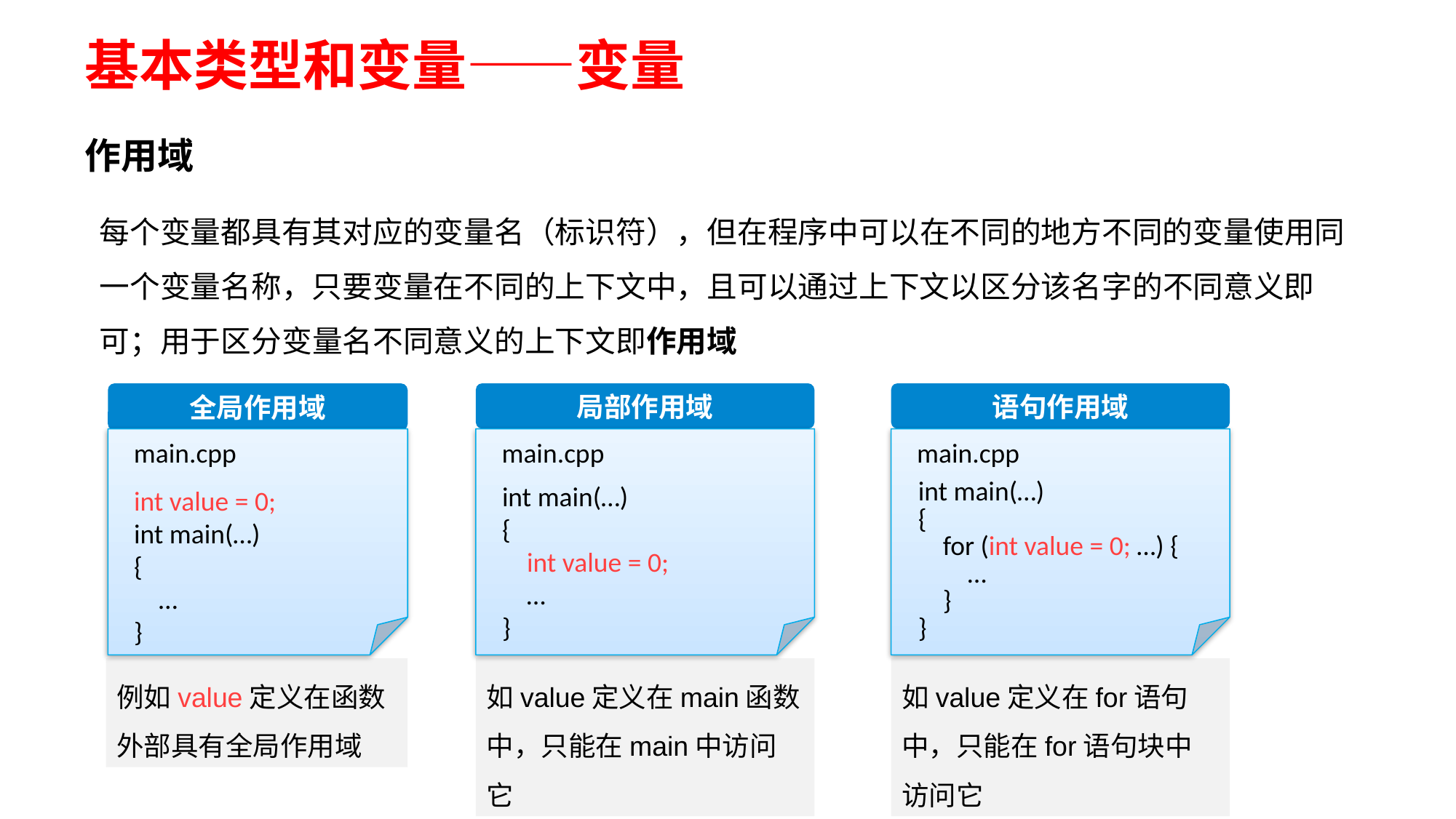

# 基本类型和变量——变量
作用域
每个变量都具有其对应的变量名（标识符），但在程序中可以在不同的地方不同的变量使用同一个变量名称，只要变量在不同的上下文中，且可以通过上下文以区分该名字的不同意义即可；用于区分变量名不同意义的上下文即作用域
局部作用域

main.cpp
int main(…)
{
    int value = 0;
    …
}
如value定义在main函数中，只能在main中访问它
语句作用域

main.cpp
int main(…)
{
    for (int value = 0; …) {
        …
    }
}
如value定义在for语句中，只能在for语句块中访问它
全局作用域

main.cpp
int value = 0;
int main(…)
{
    …
}
例如value定义在函数外部具有全局作用域